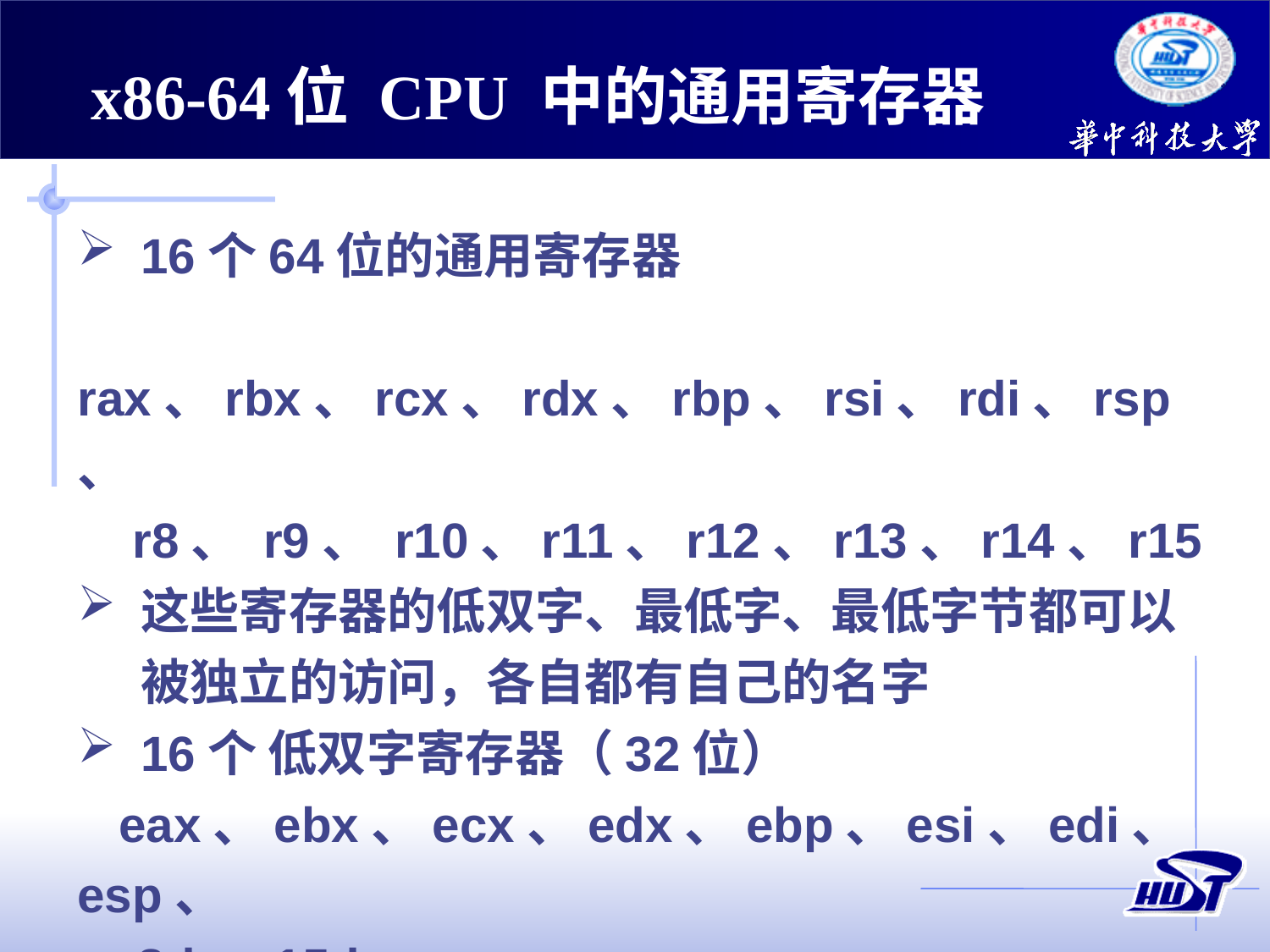

x86-64位 CPU 中的通用寄存器
16个64位的通用寄存器
    rax、rbx、rcx、rdx、rbp、rsi、rdi、rsp、
    r8、 r9、 r10、r11、r12、r13、r14、r15
这些寄存器的低双字、最低字、最低字节都可以被独立的访问，各自都有自己的名字
16个 低双字寄存器（32位）
   eax、ebx、ecx、edx、ebp、esi、edi、esp、
   r8d -- r15d